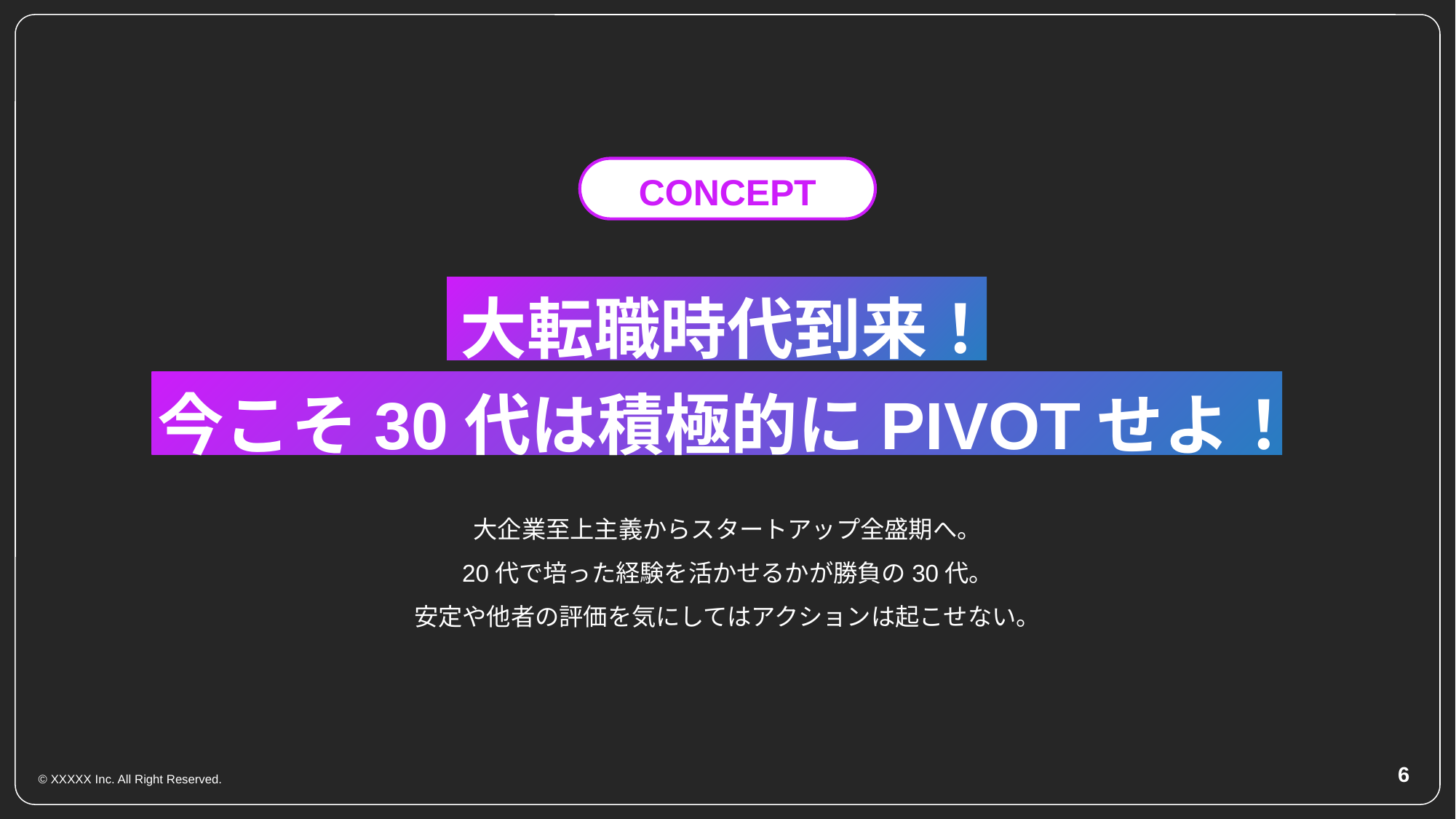

CONCEPT
大転職時代到来！
今こそ30代は積極的にPIVOTせよ！

大企業至上主義からスタートアップ全盛期へ。
20代で培った経験を活かせるかが勝負の30代。
安定や他者の評価を気にしてはアクションは起こせない。
6